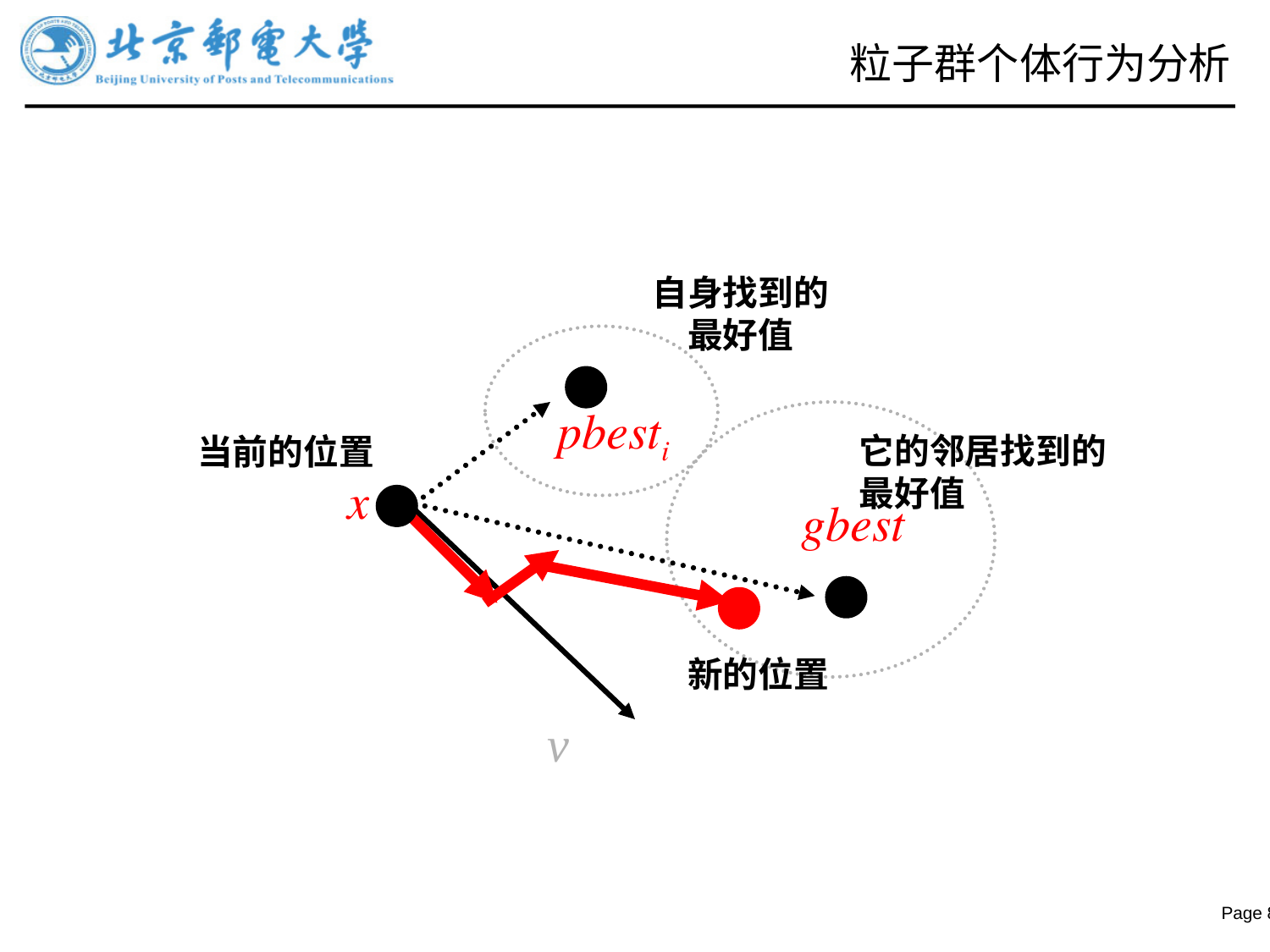

# 粒子群个体行为分析
自身找到的最好值

pbesti

当前的位置
它的邻居找到的最好值

x

gbest

新的位置
v